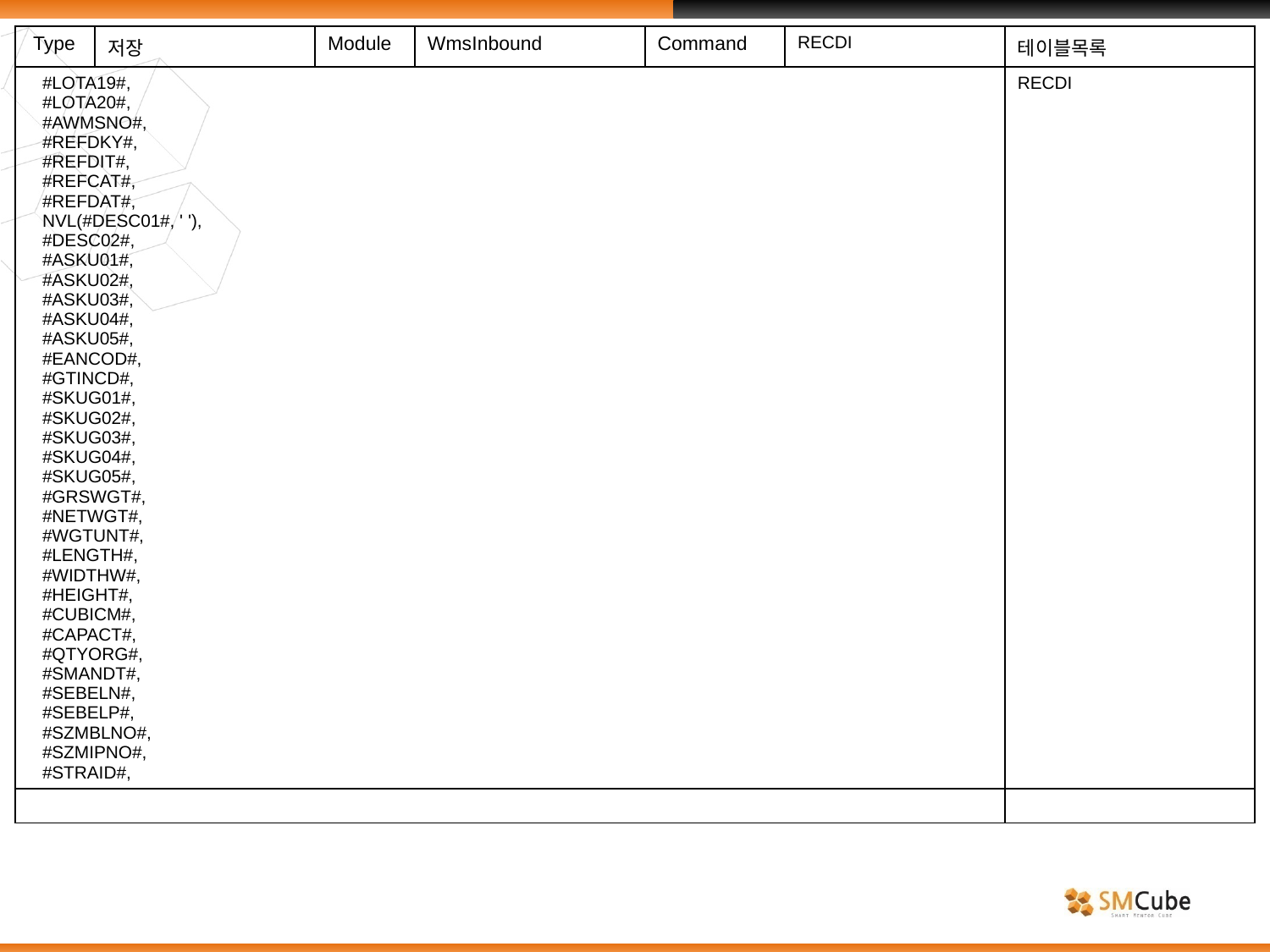

| Type | 저장 | Module | WmsInbound | Command | RECDI | 테이블목록 |
| --- | --- | --- | --- | --- | --- | --- |
| #LOTA19#, #LOTA20#, #AWMSNO#, #REFDKY#, #REFDIT#, #REFCAT#, #REFDAT#, NVL(#DESC01#, ' '), #DESC02#, #ASKU01#, #ASKU02#, #ASKU03#, #ASKU04#, #ASKU05#, #EANCOD#, #GTINCD#, #SKUG01#, #SKUG02#, #SKUG03#, #SKUG04#, #SKUG05#, #GRSWGT#, #NETWGT#, #WGTUNT#, #LENGTH#, #WIDTHW#, #HEIGHT#, #CUBICM#, #CAPACT#, #QTYORG#, #SMANDT#, #SEBELN#, #SEBELP#, #SZMBLNO#, #SZMIPNO#, #STRAID#, |  |  |  |  |  | RECDI |
|  |  |  |  |  |  |  |